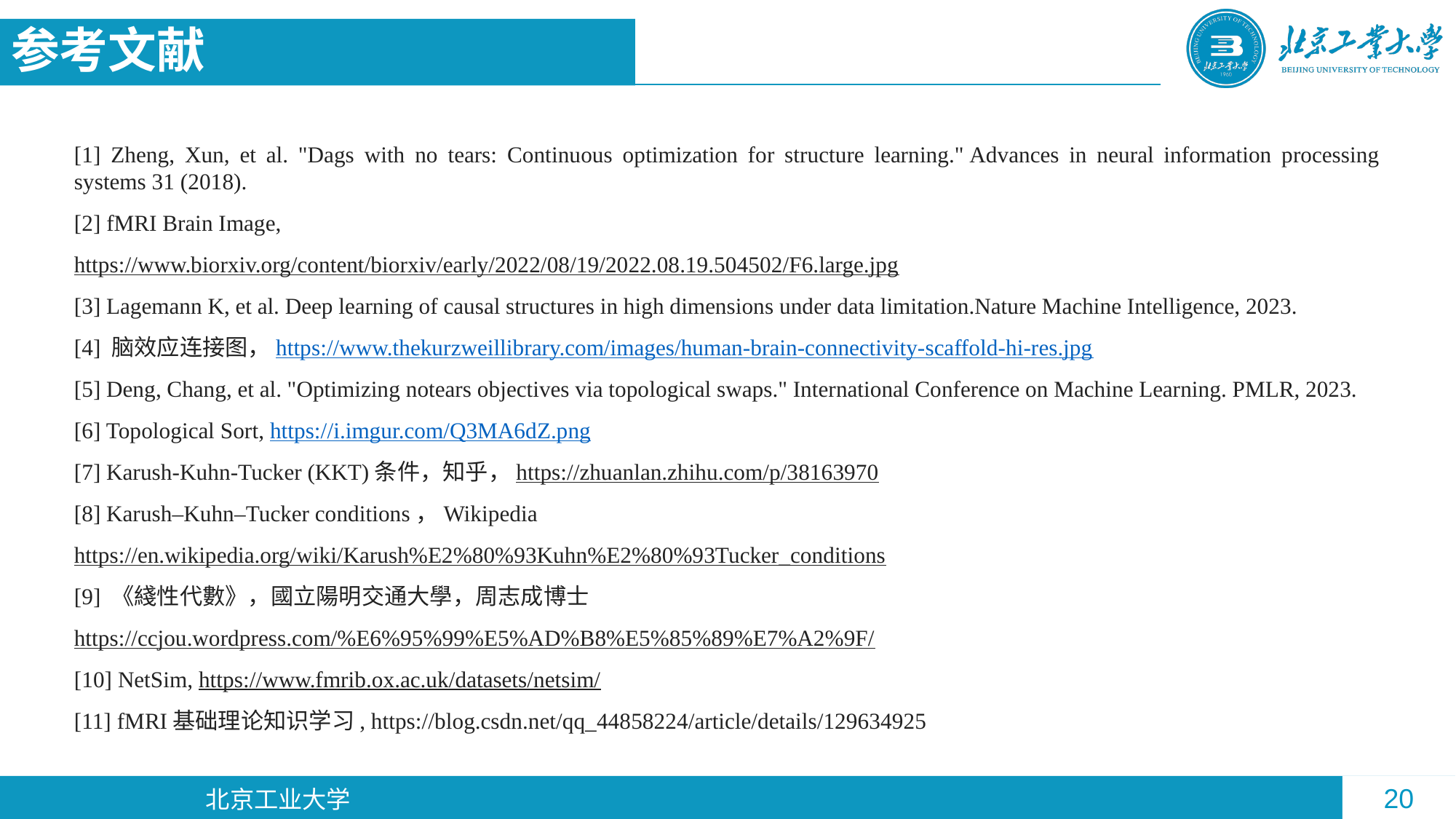

# 参考文献
[1] Zheng, Xun, et al. "Dags with no tears: Continuous optimization for structure learning." Advances in neural information processing systems 31 (2018).
[2] fMRI Brain Image,
https://www.biorxiv.org/content/biorxiv/early/2022/08/19/2022.08.19.504502/F6.large.jpg
[3] Lagemann K, et al. Deep learning of causal structures in high dimensions under data limitation.Nature Machine Intelligence, 2023.
[4] 脑效应连接图，https://www.thekurzweillibrary.com/images/human-brain-connectivity-scaffold-hi-res.jpg
[5] Deng, Chang, et al. "Optimizing notears objectives via topological swaps." International Conference on Machine Learning. PMLR, 2023.
[6] Topological Sort, https://i.imgur.com/Q3MA6dZ.png
[7] Karush-Kuhn-Tucker (KKT)条件，知乎，https://zhuanlan.zhihu.com/p/38163970
[8] Karush–Kuhn–Tucker conditions，Wikipedia
https://en.wikipedia.org/wiki/Karush%E2%80%93Kuhn%E2%80%93Tucker_conditions
[9] 《綫性代數》，國立陽明交通大學，周志成博士
https://ccjou.wordpress.com/%E6%95%99%E5%AD%B8%E5%85%89%E7%A2%9F/
[10] NetSim, https://www.fmrib.ox.ac.uk/datasets/netsim/
[11] fMRI基础理论知识学习, https://blog.csdn.net/qq_44858224/article/details/129634925